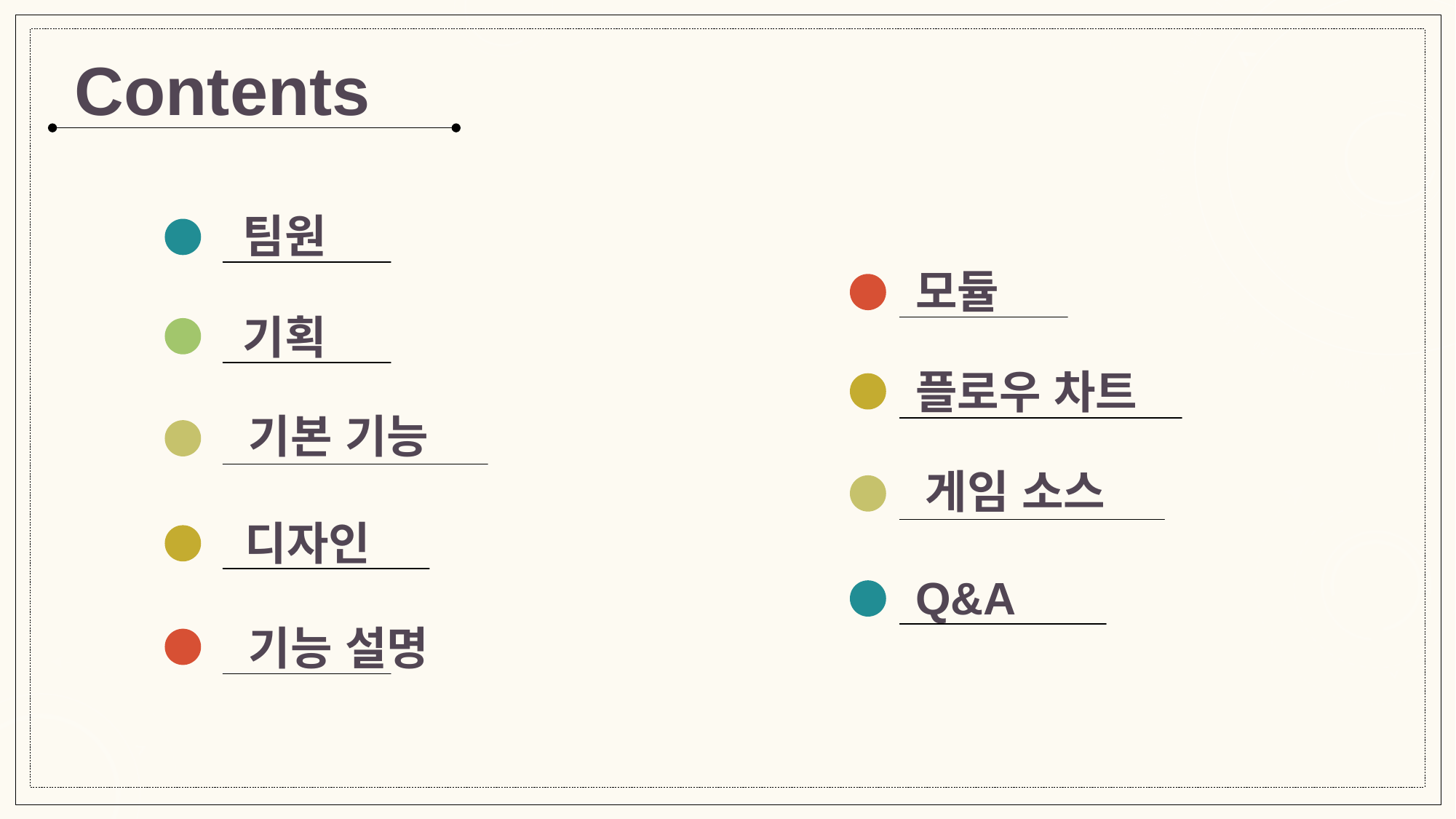

Contents
팀원

모듈

기획

플로우 차트

기본 기능

게임 소스

디자인

Q&A

기능 설명